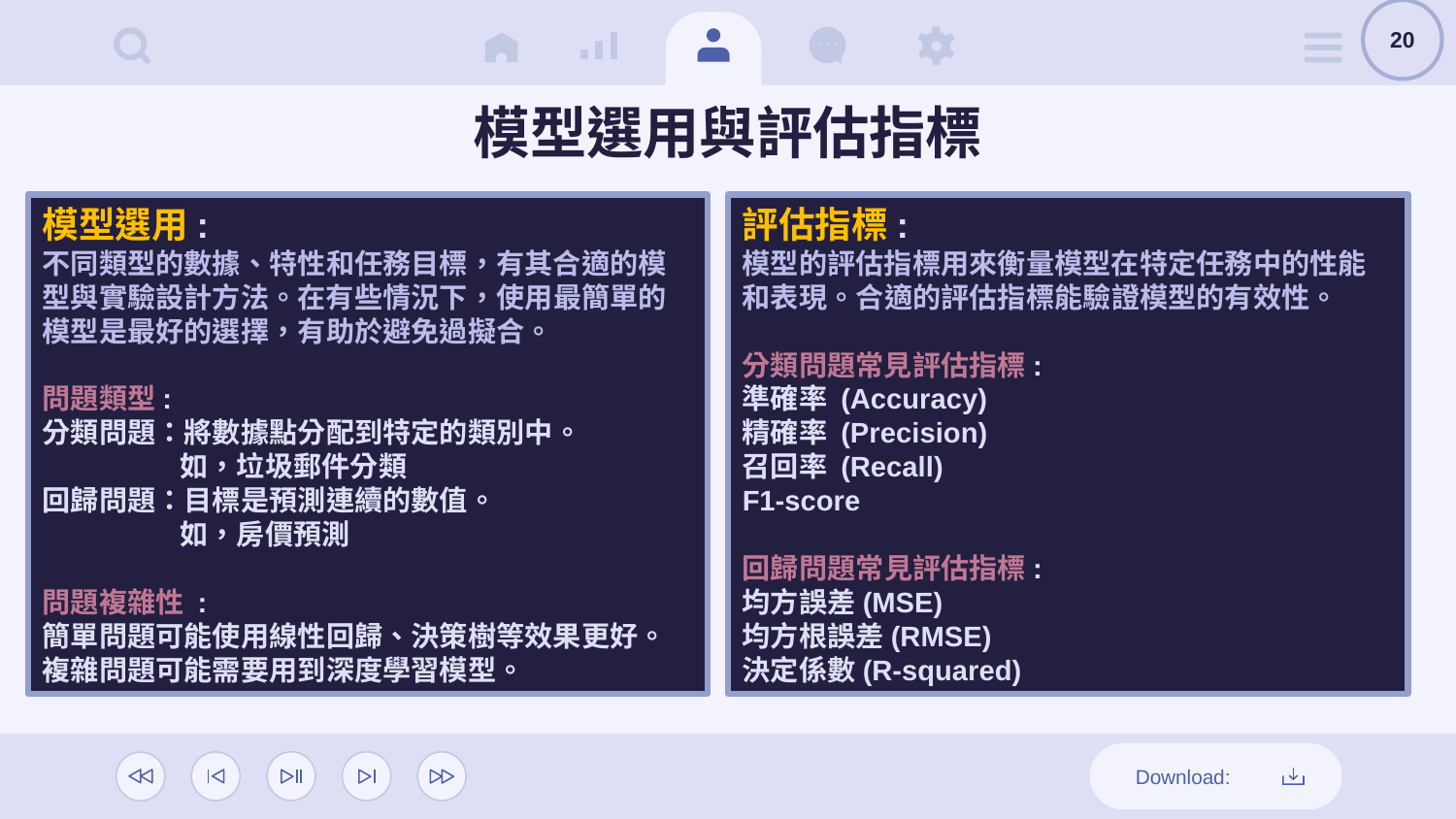

20
# 模型選用與評估指標
模型選用:
不同類型的數據、特性和任務目標，有其合適的模型與實驗設計方法。在有些情況下，使用最簡單的模型是最好的選擇，有助於避免過擬合。

問題類型:
分類問題：將數據點分配到特定的類別中。
                    如，垃圾郵件分類
回歸問題：目標是預測連續的數值。
                    如，房價預測

問題複雜性 :
簡單問題可能使用線性回歸、決策樹等效果更好。
複雜問題可能需要用到深度學習模型。
評估指標:
模型的評估指標用來衡量模型在特定任務中的性能和表現。合適的評估指標能驗證模型的有效性。

分類問題常見評估指標:
準確率 (Accuracy)
精確率 (Precision)
召回率 (Recall)
F1-score

回歸問題常見評估指標:
均方誤差(MSE)
均方根誤差(RMSE)
決定係數(R-squared)